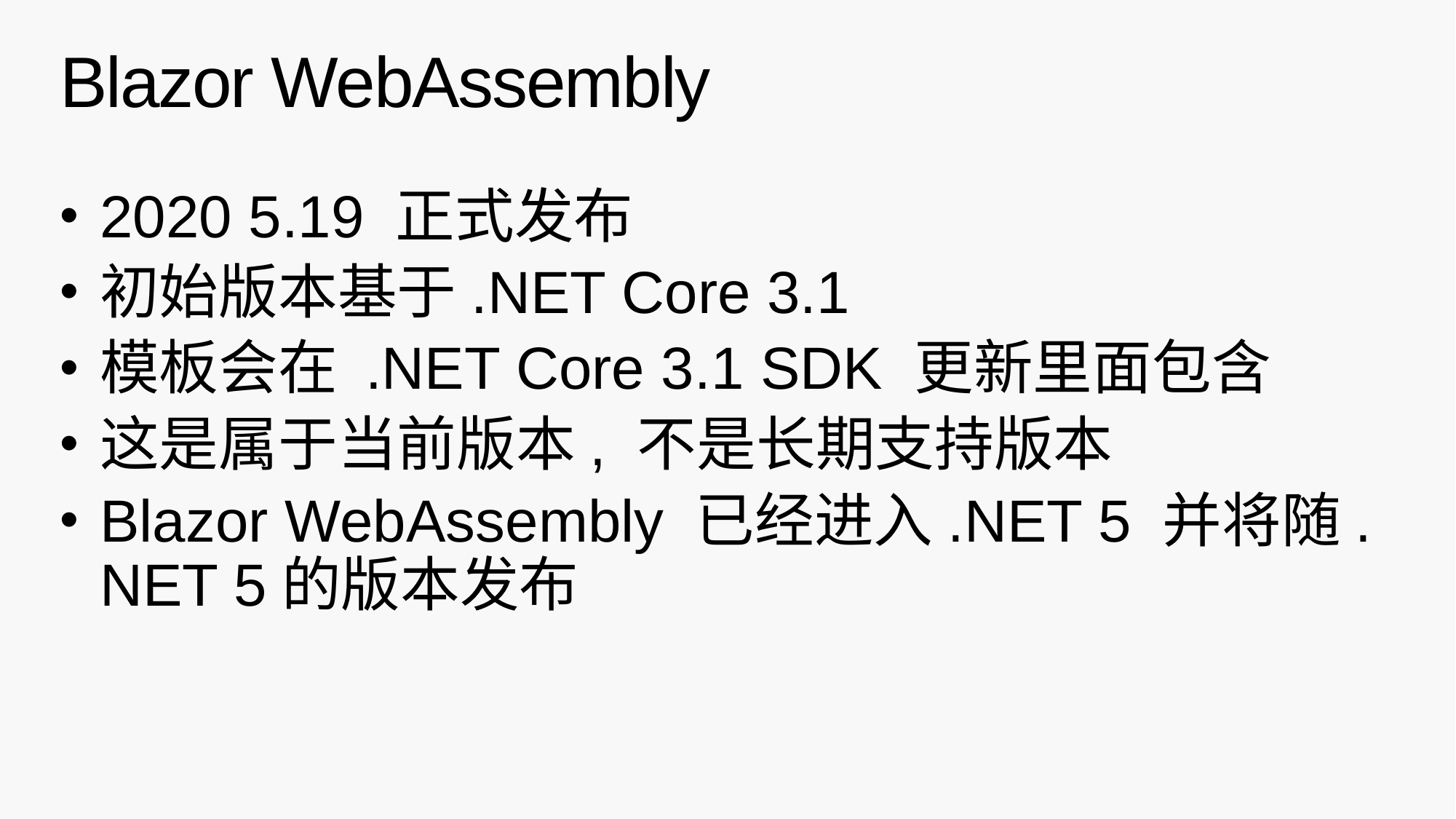

# Blazor WebAssembly
2020 5.19 正式发布
初始版本基于.NET Core 3.1
模板会在 .NET Core 3.1 SDK 更新里面包含
这是属于当前版本, 不是长期支持版本
Blazor WebAssembly 已经进入.NET 5 并将随.NET 5的版本发布